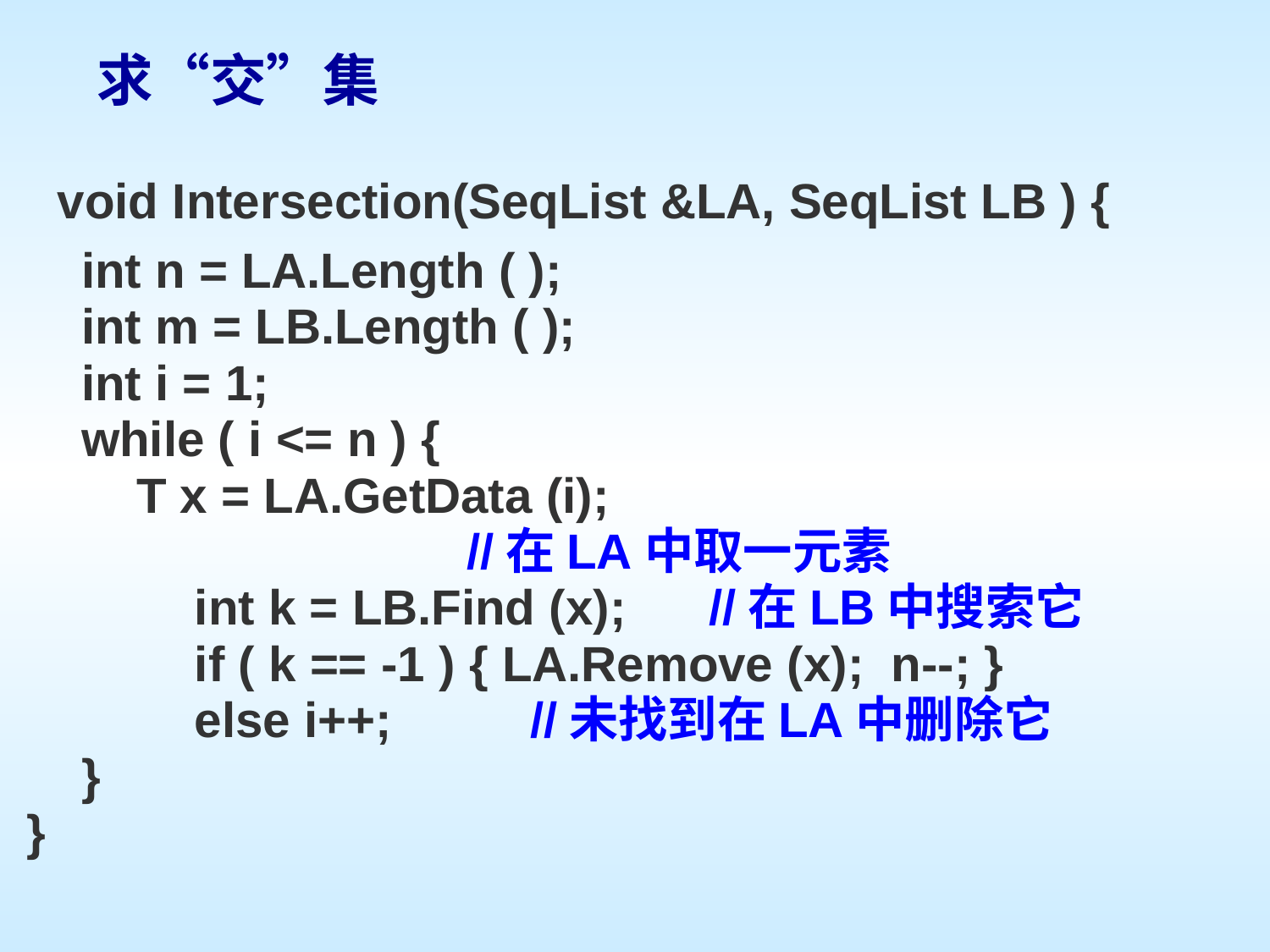

求“交”集
  void Intersection(SeqList &LA, SeqList LB ) {
     int n = LA.Length ( );
     int m = LB.Length ( );
     int i = 1;
     while ( i <= n ) {
         T x = LA.GetData (i);
                                 //在LA中取一元素
 	    int k = LB.Find (x);      //在LB中搜索它
	    if ( k == -1 ) { LA.Remove (x);  n--; }
	    else i++;          //未找到在LA中删除它
     }
 }